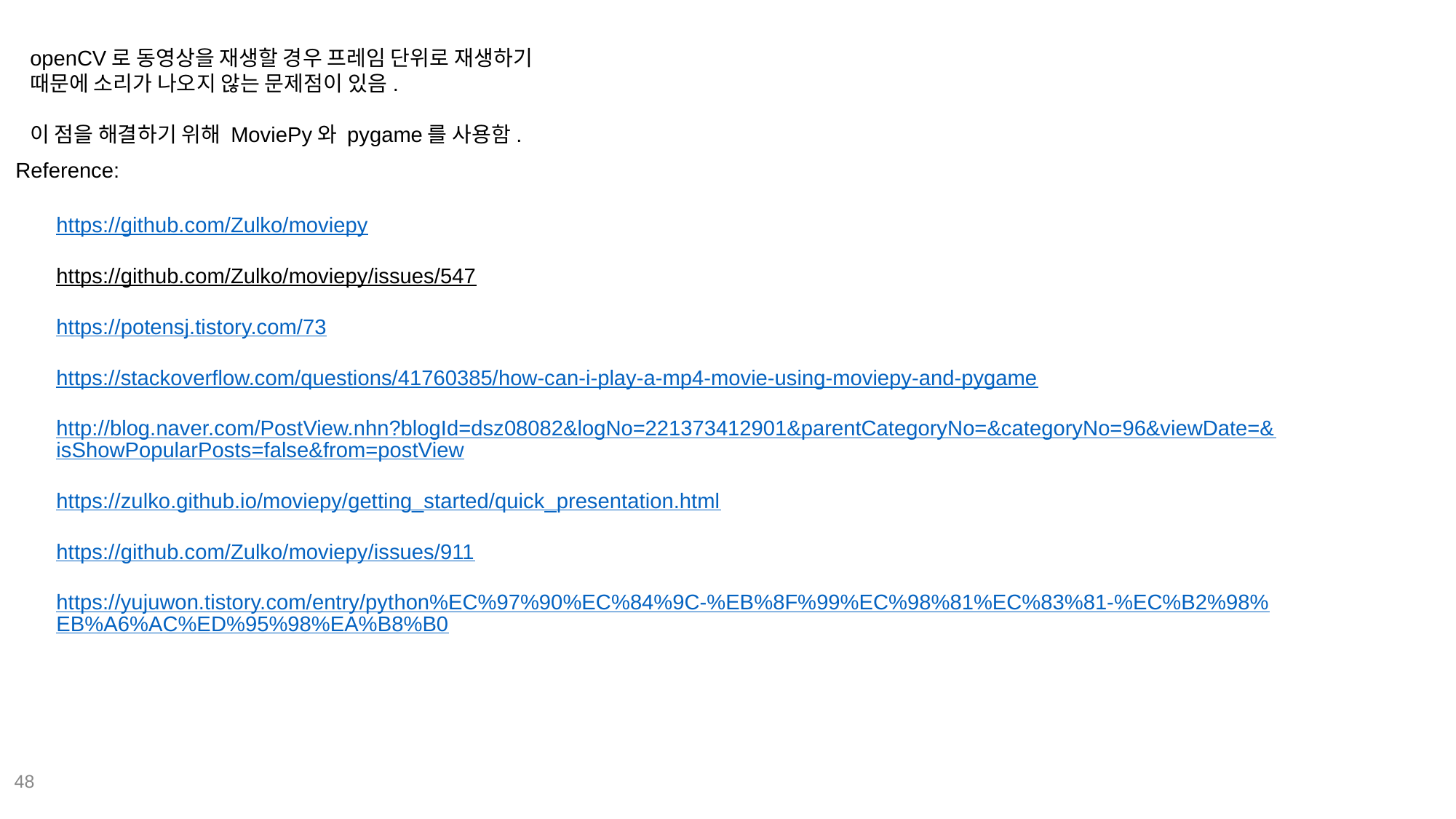

openCV로 동영상을 재생할 경우 프레임 단위로 재생하기 때문에 소리가 나오지 않는 문제점이 있음.

이 점을 해결하기 위해 MoviePy와 pygame를 사용함.
Reference:
https://github.com/Zulko/moviepy

https://github.com/Zulko/moviepy/issues/547

https://potensj.tistory.com/73

https://stackoverflow.com/questions/41760385/how-can-i-play-a-mp4-movie-using-moviepy-and-pygame

http://blog.naver.com/PostView.nhn?blogId=dsz08082&logNo=221373412901&parentCategoryNo=&categoryNo=96&viewDate=&isShowPopularPosts=false&from=postView

https://zulko.github.io/moviepy/getting_started/quick_presentation.html

https://github.com/Zulko/moviepy/issues/911

https://yujuwon.tistory.com/entry/python%EC%97%90%EC%84%9C-%EB%8F%99%EC%98%81%EC%83%81-%EC%B2%98%EB%A6%AC%ED%95%98%EA%B8%B0
48